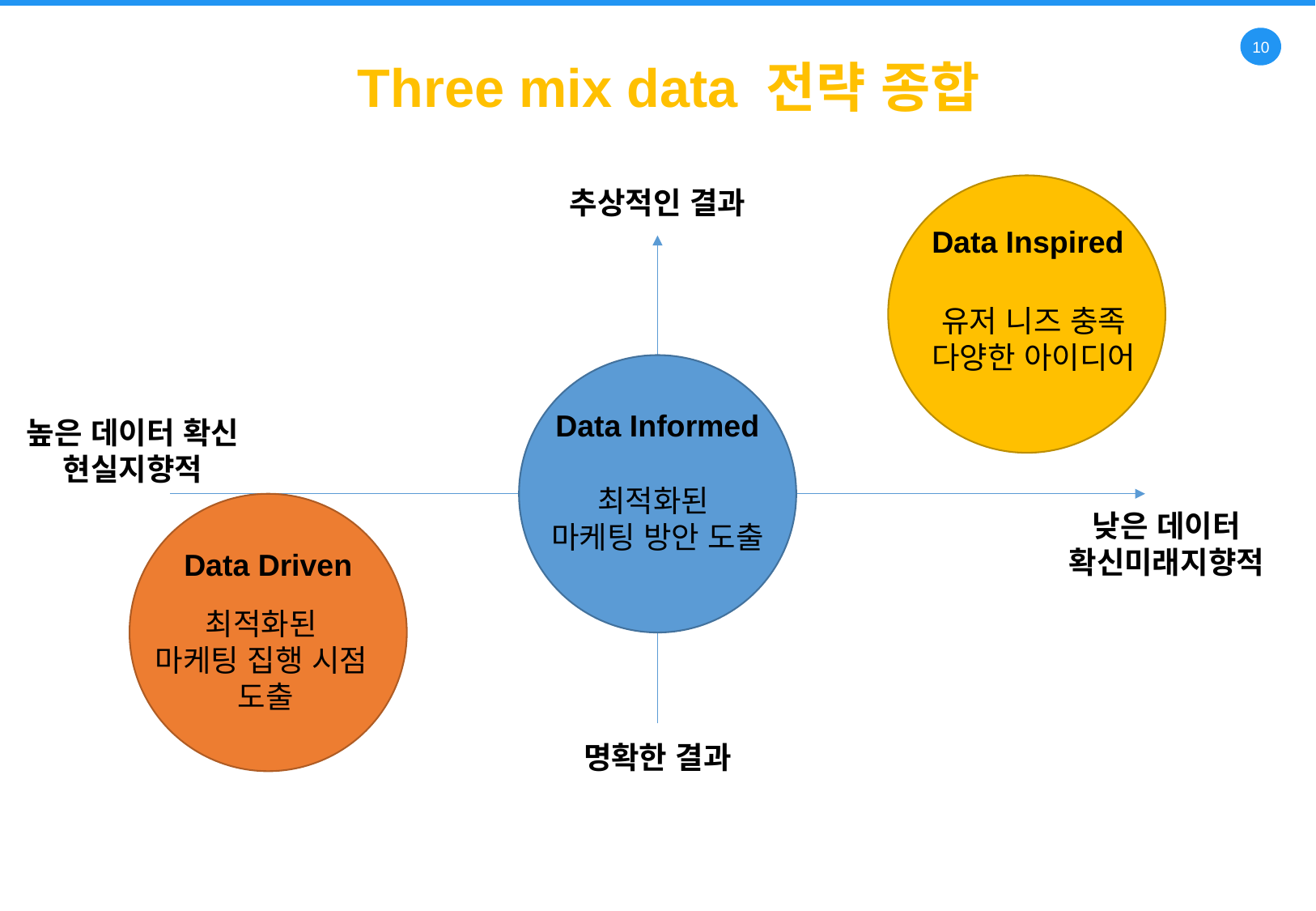

Three mix data 전략 종합

추상적인 결과
Data Inspired
유저 니즈 충족
다양한 아이디어

Data Informed
높은 데이터 확신
현실지향적

최적화된
마케팅 방안 도출

낮은 데이터 확신미래지향적
Data Driven
최적화된
마케팅 집행 시점
도출
명확한 결과